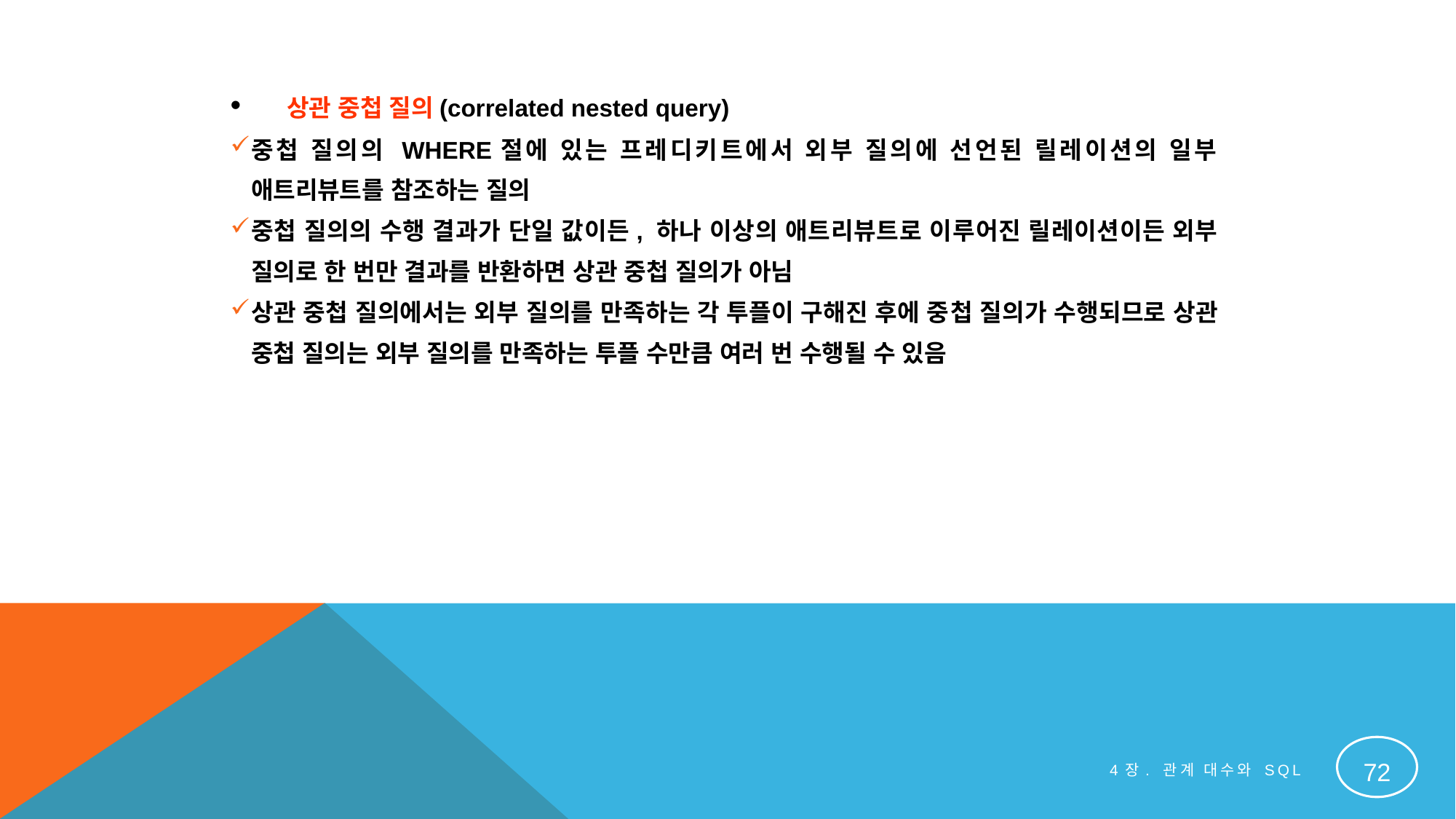

상관 중첩 질의(correlated nested query)
중첩 질의의 WHERE절에 있는 프레디키트에서 외부 질의에 선언된 릴레이션의 일부 애트리뷰트를 참조하는 질의
중첩 질의의 수행 결과가 단일 값이든, 하나 이상의 애트리뷰트로 이루어진 릴레이션이든 외부 질의로 한 번만 결과를 반환하면 상관 중첩 질의가 아님
상관 중첩 질의에서는 외부 질의를 만족하는 각 투플이 구해진 후에 중첩 질의가 수행되므로 상관 중첩 질의는 외부 질의를 만족하는 투플 수만큼 여러 번 수행될 수 있음

72
4장. 관계 대수와 SQL